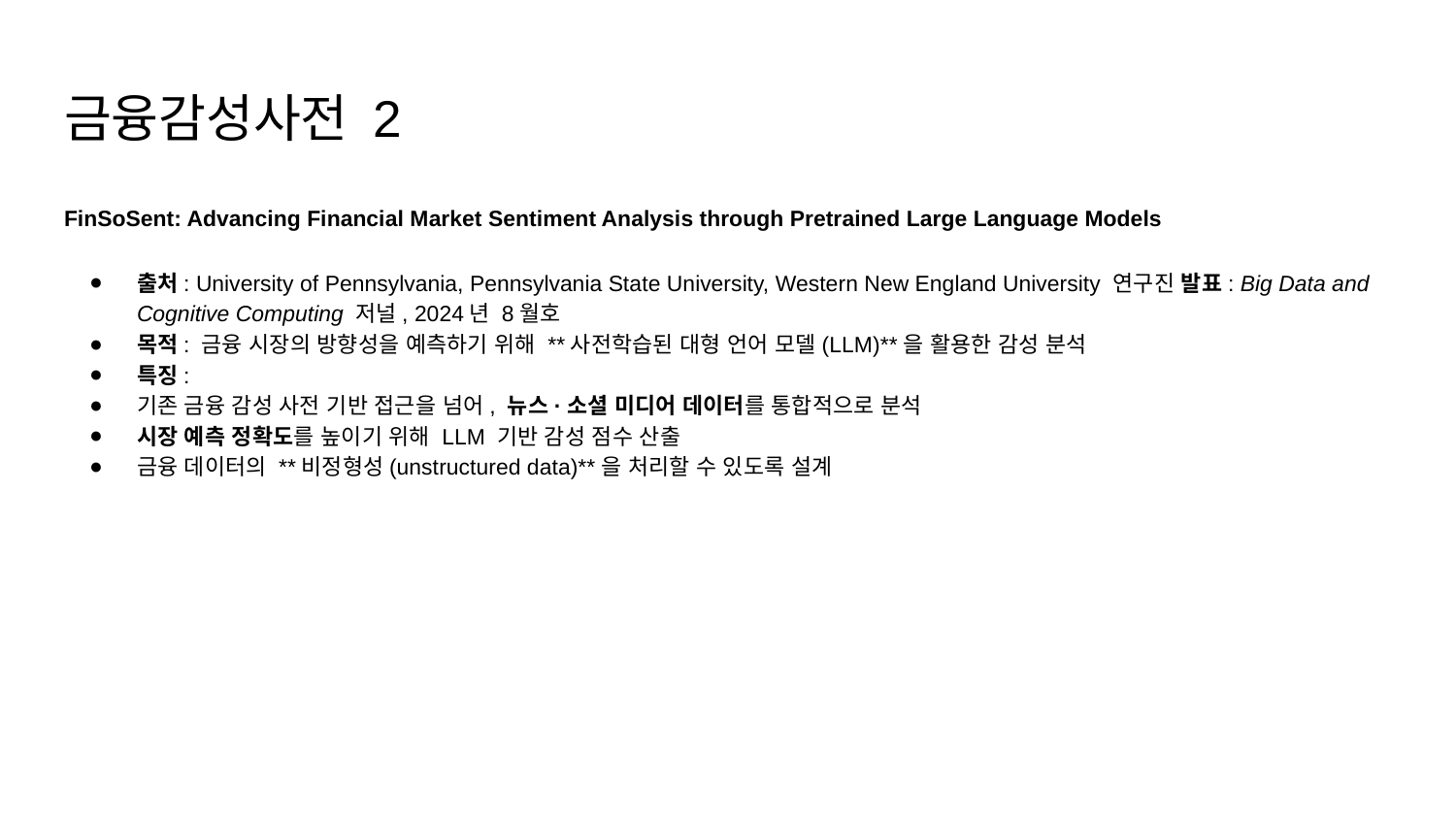

# 금융감성사전 2
FinSoSent: Advancing Financial Market Sentiment Analysis through Pretrained Large Language Models
출처: University of Pennsylvania, Pennsylvania State University, Western New England University 연구진 발표: Big Data and Cognitive Computing 저널, 2024년 8월호
목적: 금융 시장의 방향성을 예측하기 위해 **사전학습된 대형 언어 모델(LLM)**을 활용한 감성 분석
특징:
기존 금융 감성 사전 기반 접근을 넘어, 뉴스·소셜 미디어 데이터를 통합적으로 분석
시장 예측 정확도를 높이기 위해 LLM 기반 감성 점수 산출
금융 데이터의 **비정형성(unstructured data)**을 처리할 수 있도록 설계